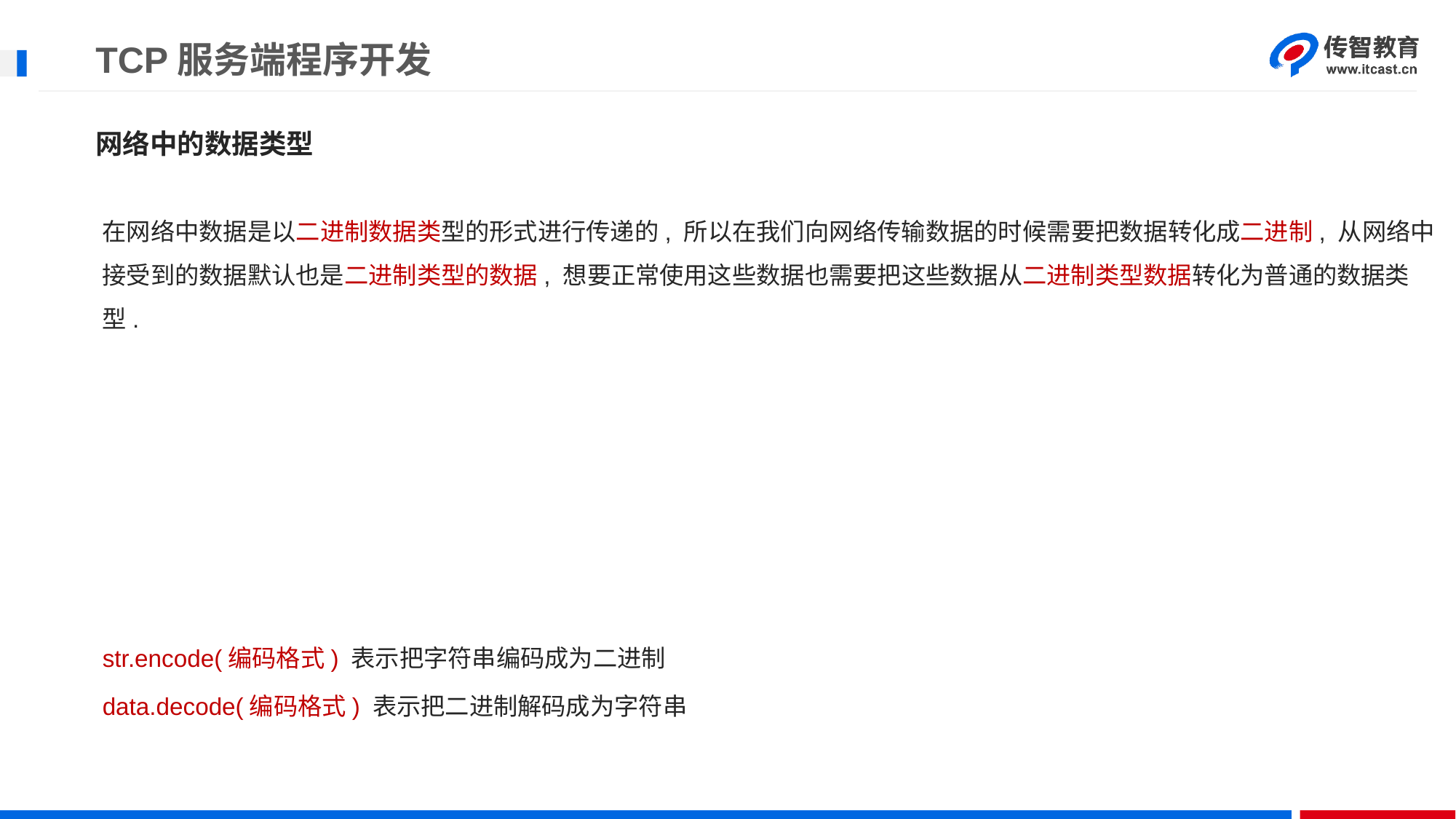

# TCP服务端程序开发
网络中的数据类型
在网络中数据是以二进制数据类型的形式进行传递的, 所以在我们向网络传输数据的时候需要把数据转化成二进制, 从网络中接受到的数据默认也是二进制类型的数据, 想要正常使用这些数据也需要把这些数据从二进制类型数据转化为普通的数据类型.

str.encode(编码格式) 表示把字符串编码成为二进制
data.decode(编码格式) 表示把二进制解码成为字符串